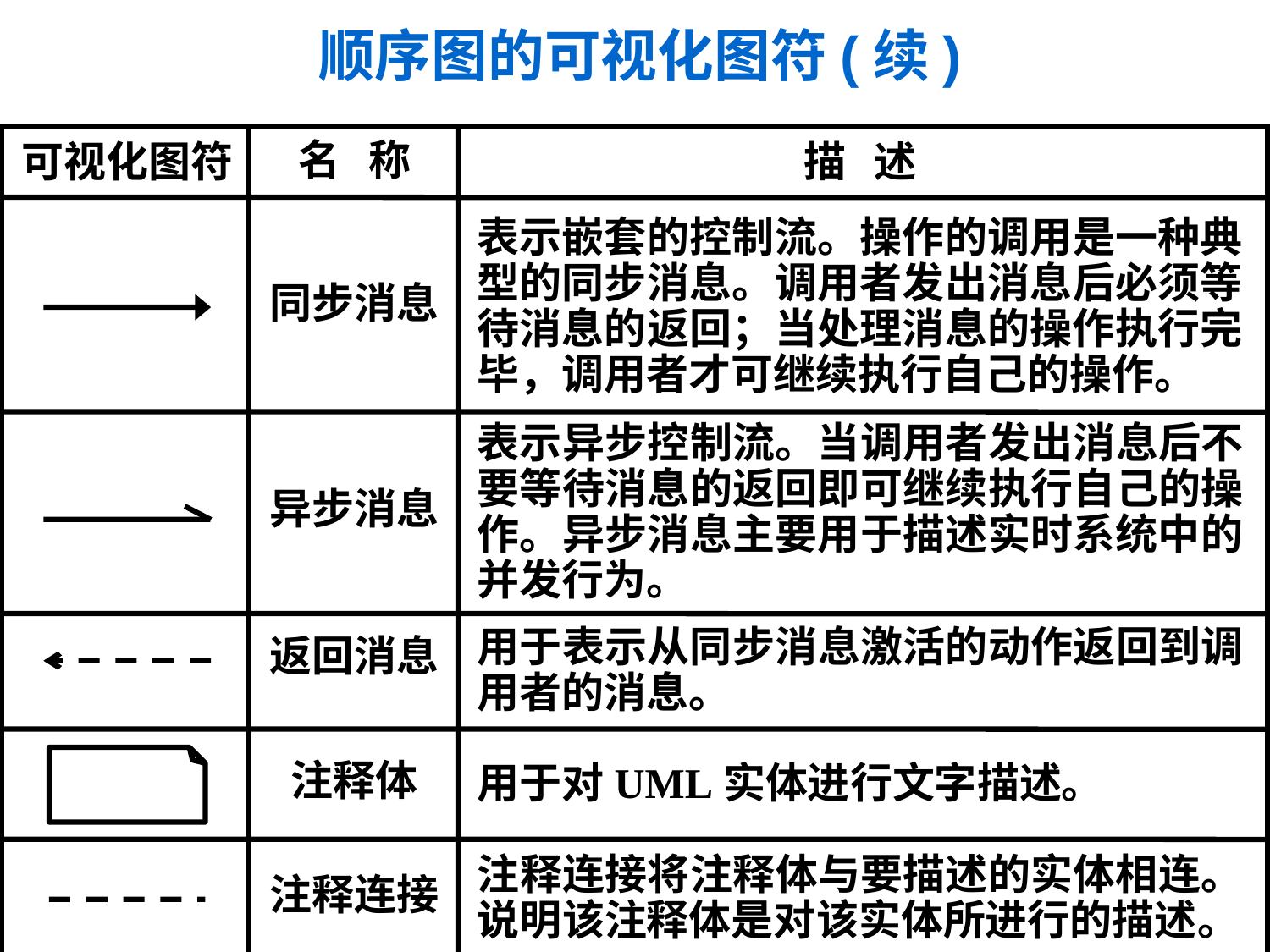

# 顺序图的可视化图符(续)

名   称
同步消息
异步消息
返回消息
注释体
注释连接
可视化图符

描   述

表示嵌套的控制流。操作的调用是一种典型的同步消息。调用者发出消息后必须等待消息的返回；当处理消息的操作执行完毕，调用者才可继续执行自己的操作。

表示异步控制流。当调用者发出消息后不要等待消息的返回即可继续执行自己的操作。异步消息主要用于描述实时系统中的并发行为。

用于表示从同步消息激活的动作返回到调用者的消息。

用于对UML实体进行文字描述。

注释连接将注释体与要描述的实体相连。说明该注释体是对该实体所进行的描述。